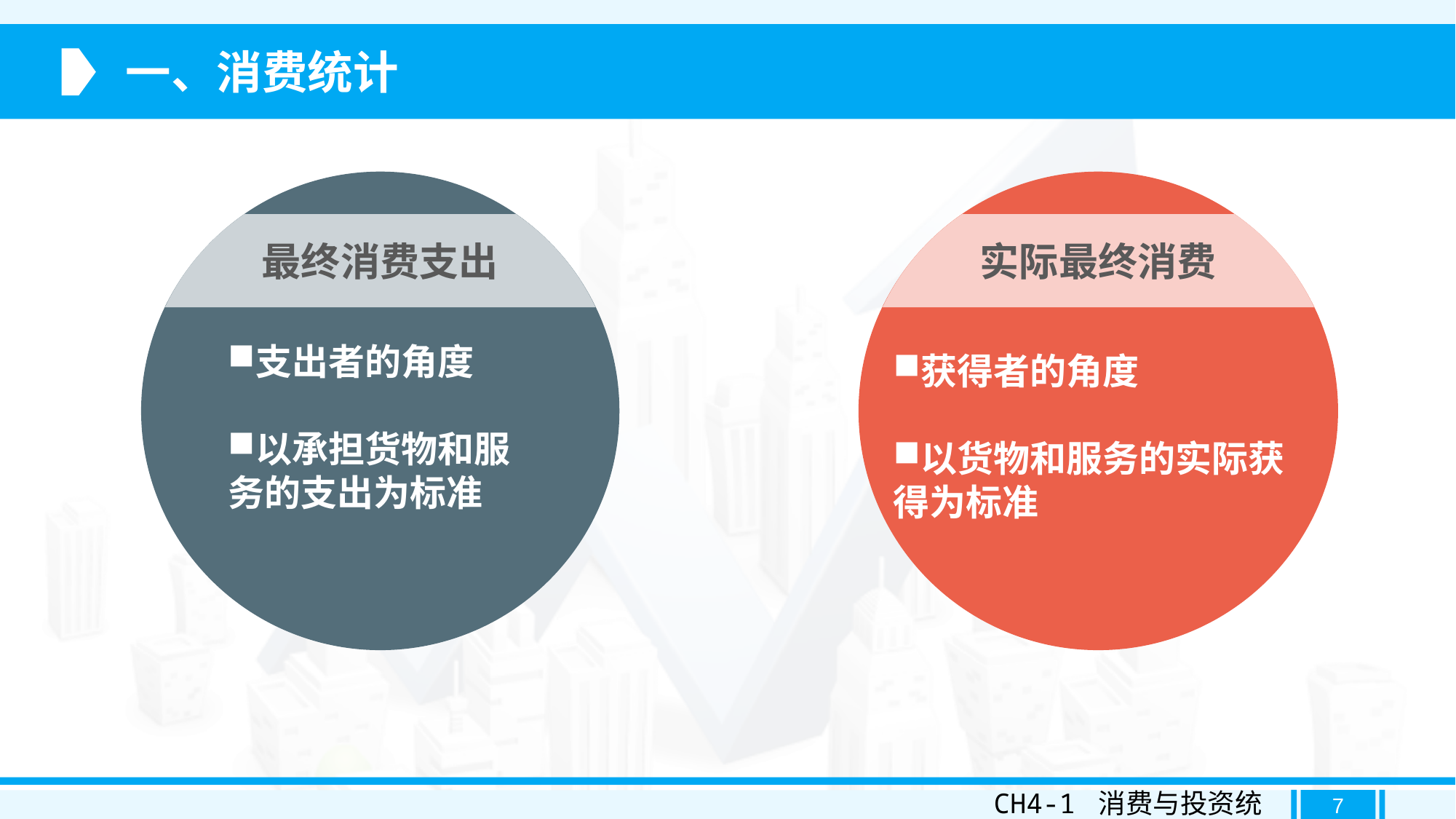

一、消费统计

最终消费支出
支出者的角度

以承担货物和服务的支出为标准

实际最终消费
获得者的角度

以货物和服务的实际获得为标准
CH4-1 消费与投资统计
7